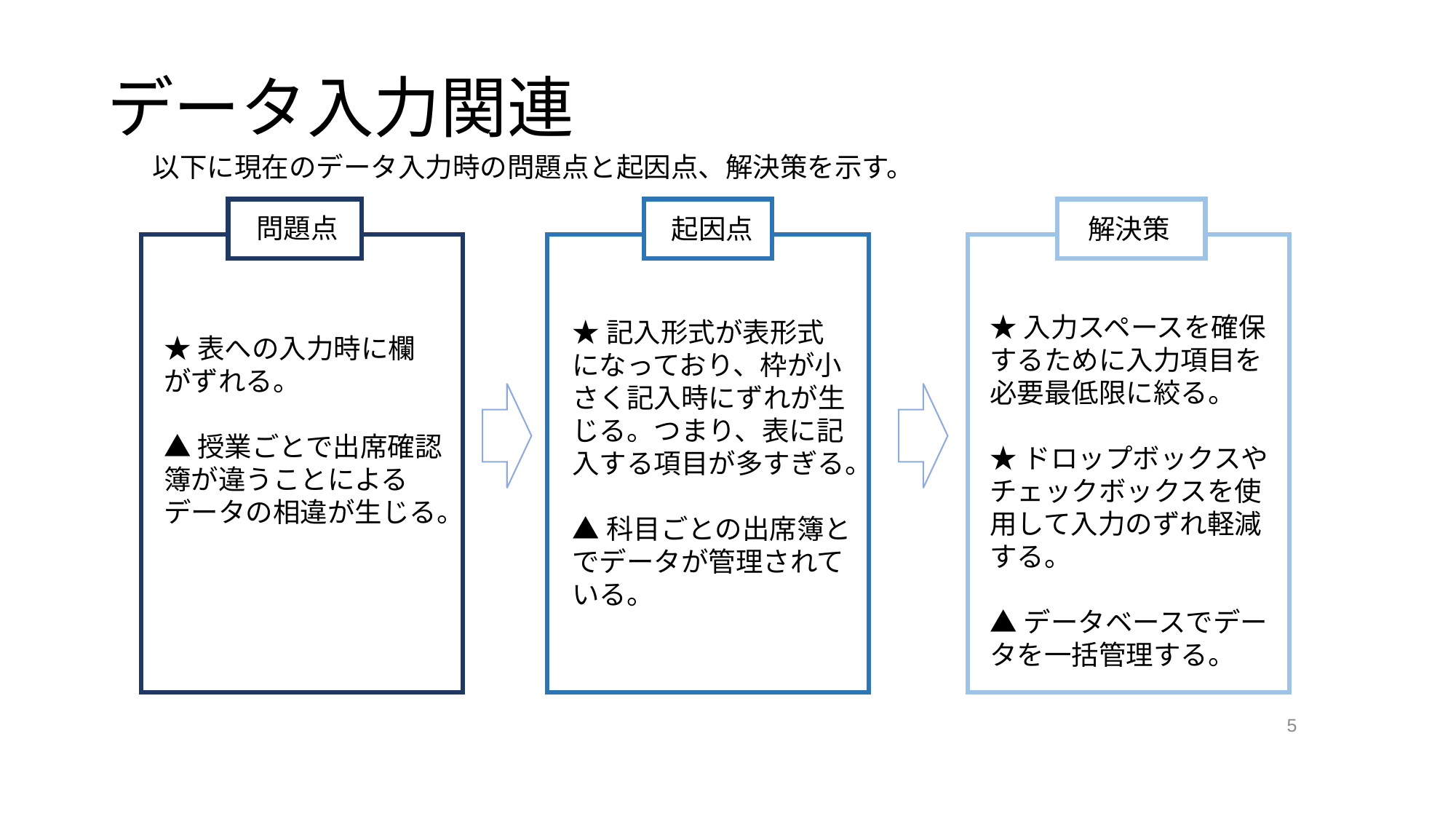

# データ入力関連
以下に現在のデータ入力時の問題点と起因点、解決策を示す。

問題点
起因点
解決策

★入力スペースを確保するために入力項目を必要最低限に絞る。

★ドロップボックスやチェックボックスを使用して入力のずれ軽減する。

▲データベースでデータを一括管理する。
★記入形式が表形式になっており、枠が小さく記入時にずれが生じる。つまり、表に記入する項目が多すぎる。

▲科目ごとの出席簿とでデータが管理されている。
★表への入力時に欄がずれる。

▲授業ごとで出席確認簿が違うことによるデータの相違が生じる。

5